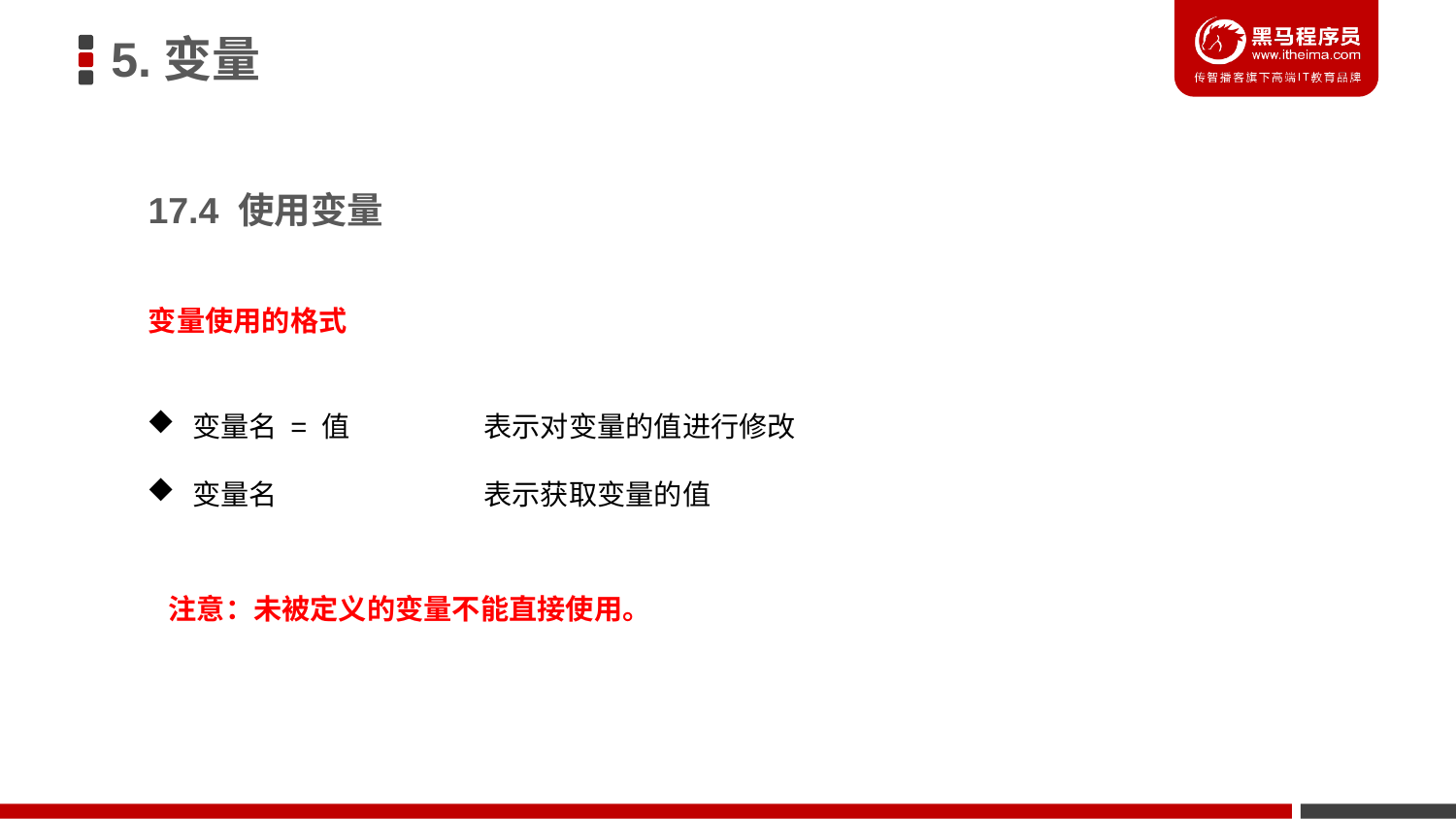

5.变量
17.4 使用变量
变量使用的格式
变量名 = 值 	表示对变量的值进行修改

变量名		表示获取变量的值

注意：未被定义的变量不能直接使用。